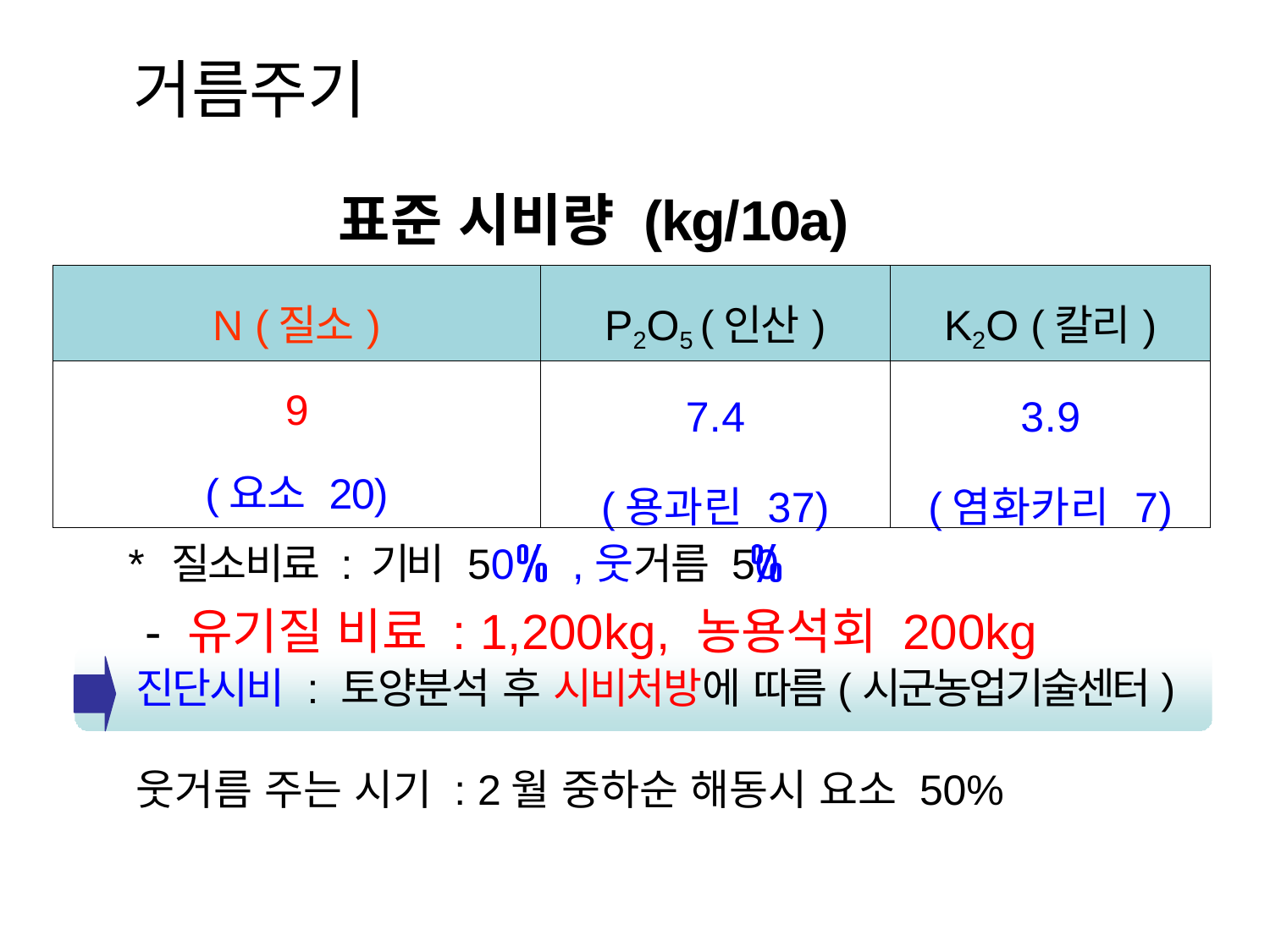

# 거름주기
표준 시비량 (kg/10a)
| N (질소) | P2O5 (인산) | K2O (칼리) |
| --- | --- | --- |
| 9 (요소 20) | 7.4 (용과린 37) | 3.9 (염화카리 7) |
*  질소비료 : 기비 50       ,웃거름 50
 - 유기질 비료 : 1,200kg, 농용석회 200kg
진단시비 : 토양분석 후 시비처방에 따름(시군농업기술센터)

웃거름 주는 시기 : 2월 중하순 해동시 요소 50%